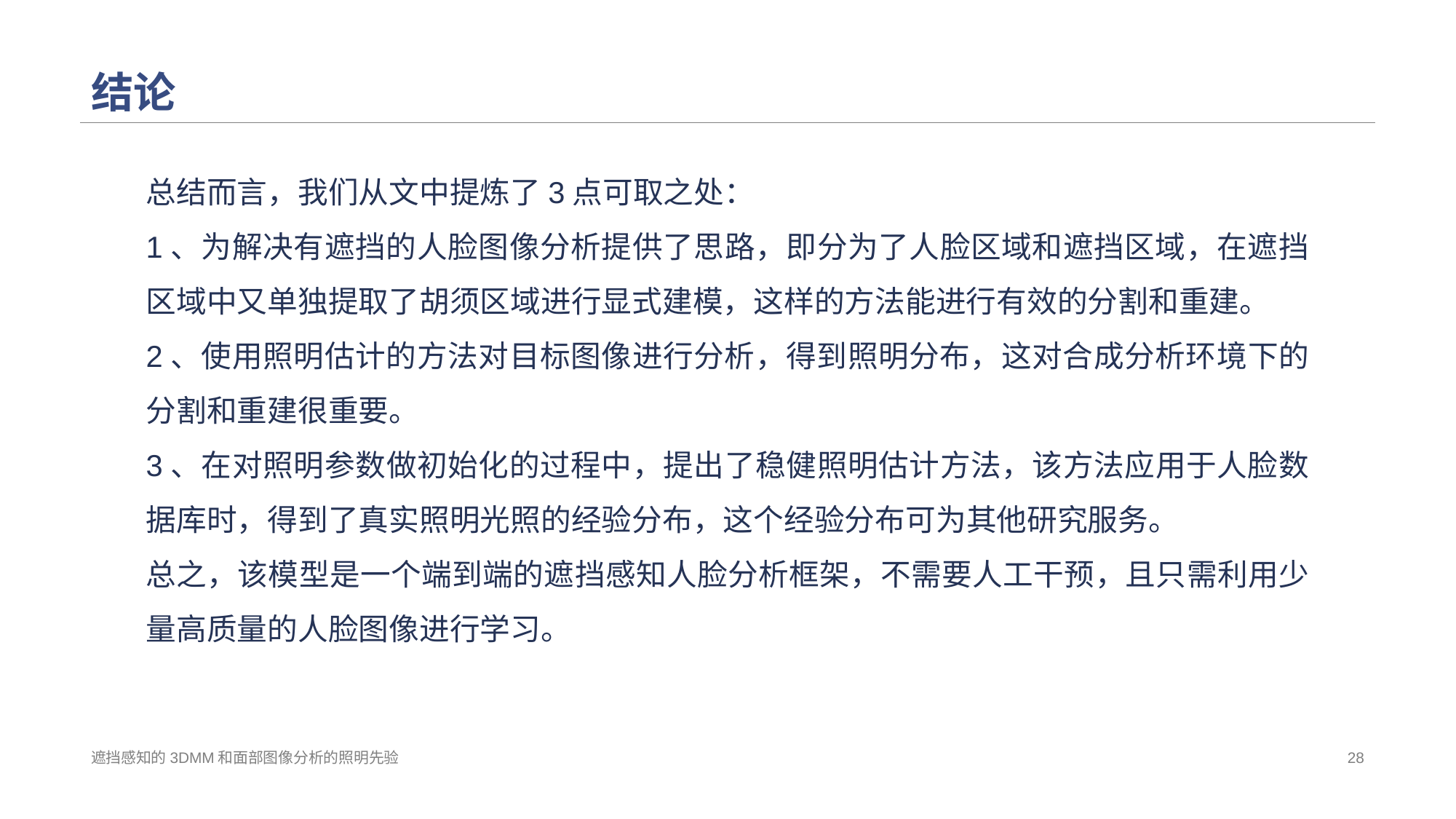

# 结论
总结而言，我们从文中提炼了3点可取之处：
1、为解决有遮挡的人脸图像分析提供了思路，即分为了人脸区域和遮挡区域，在遮挡区域中又单独提取了胡须区域进行显式建模，这样的方法能进行有效的分割和重建。
2、使用照明估计的方法对目标图像进行分析，得到照明分布，这对合成分析环境下的分割和重建很重要。
3、在对照明参数做初始化的过程中，提出了稳健照明估计方法，该方法应用于人脸数据库时，得到了真实照明光照的经验分布，这个经验分布可为其他研究服务。
总之，该模型是一个端到端的遮挡感知人脸分析框架，不需要人工干预，且只需利用少量高质量的人脸图像进行学习。
遮挡感知的3DMM和面部图像分析的照明先验
28